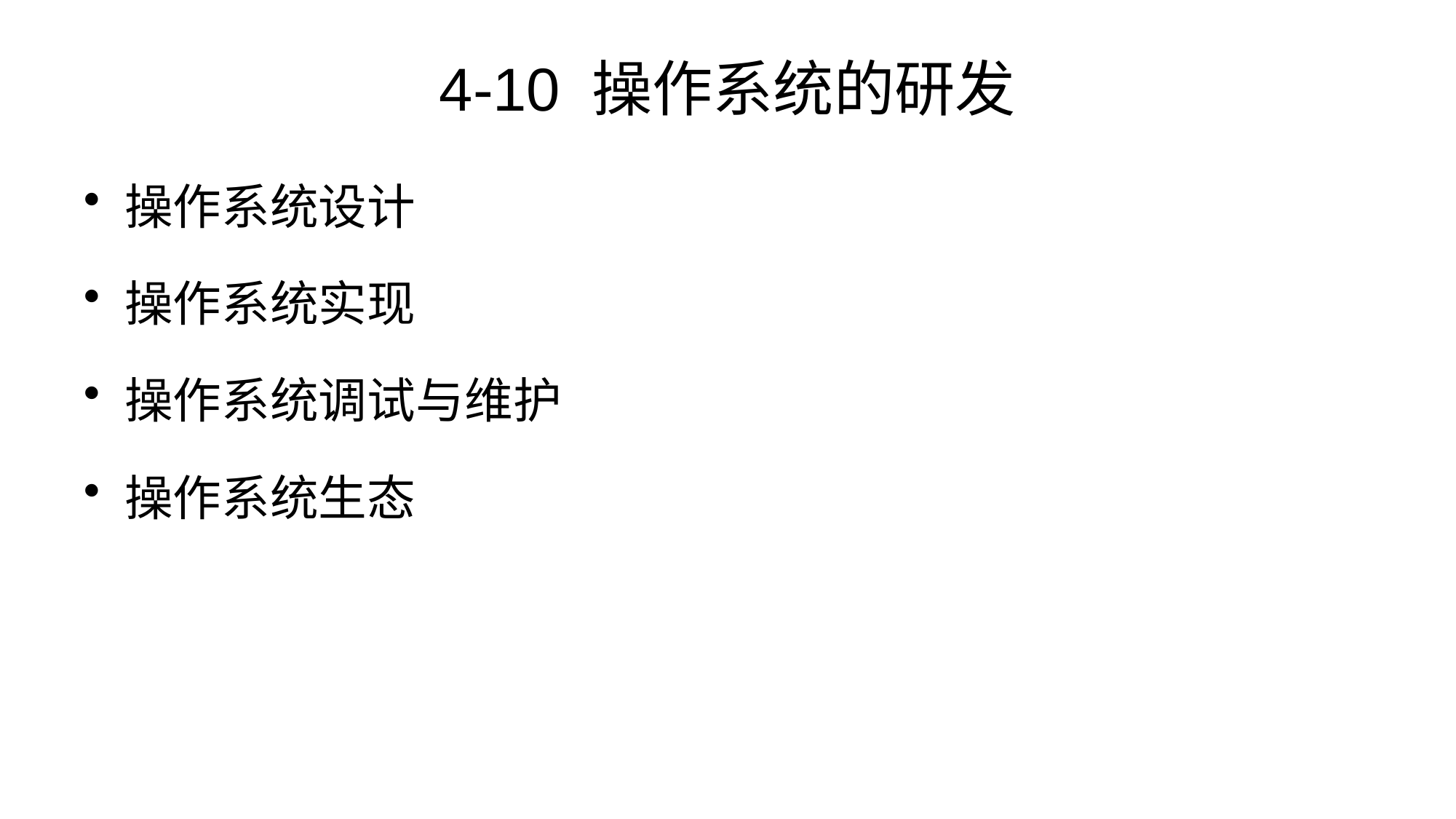

# 4-10 操作系统的研发
操作系统设计
操作系统实现
操作系统调试与维护
操作系统生态